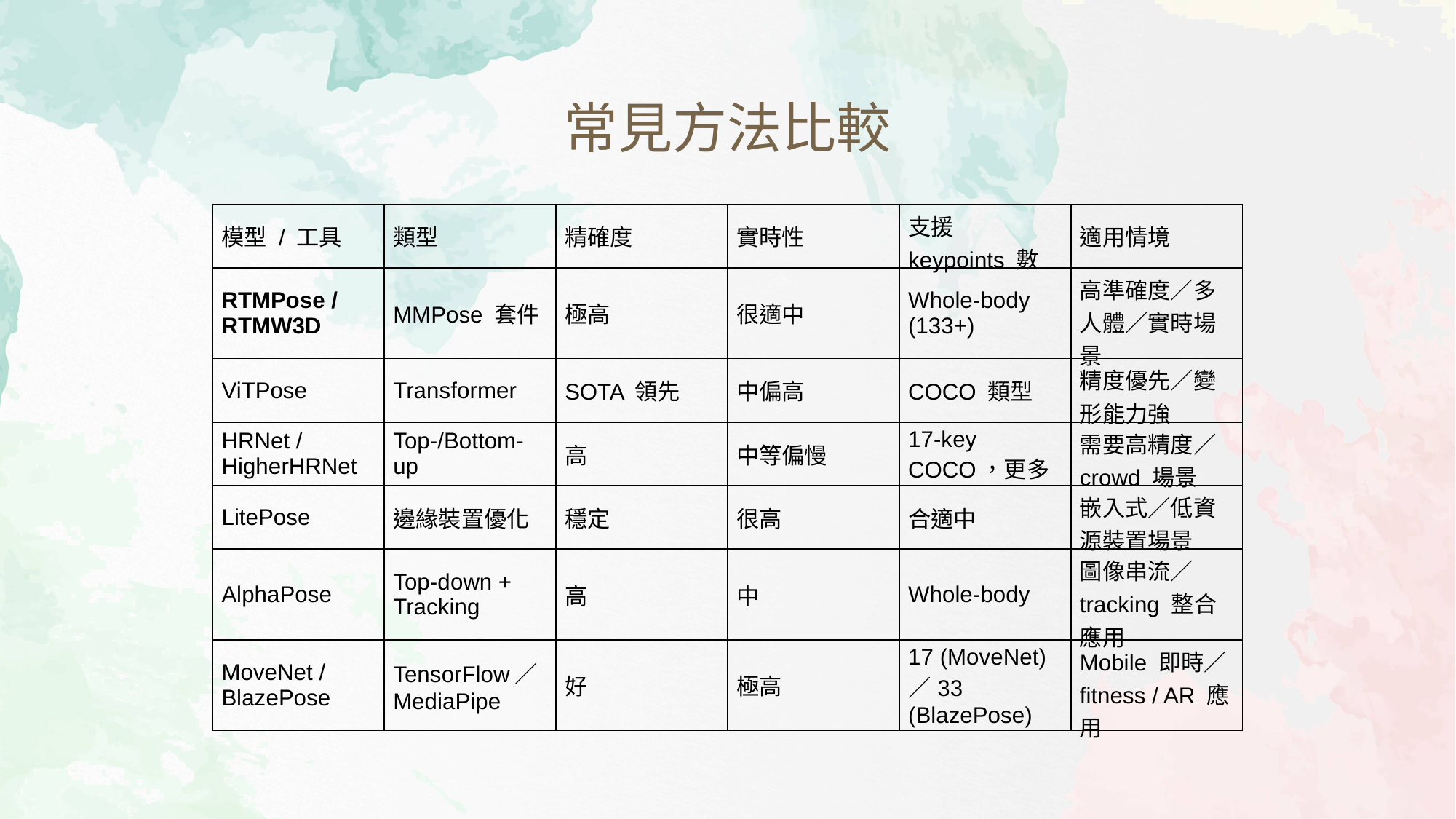

常見方法比較
| 模型 / 工具 | 類型 | 精確度 | 實時性 | 支援 keypoints 數 | 適用情境 |
| --- | --- | --- | --- | --- | --- |
| RTMPose / RTMW3D | MMPose 套件 | 極高 | 很適中 | Whole-body (133+) | 高準確度／多人體／實時場景 |
| ViTPose | Transformer | SOTA 領先 | 中偏高 | COCO 類型 | 精度優先／變形能力強 |
| HRNet / HigherHRNet | Top-/Bottom-up | 高 | 中等偏慢 | 17-key COCO，更多 | 需要高精度／crowd 場景 |
| LitePose | 邊緣裝置優化 | 穩定 | 很高 | 合適中 | 嵌入式／低資源裝置場景 |
| AlphaPose | Top-down + Tracking | 高 | 中 | Whole-body | 圖像串流／ tracking 整合應用 |
| MoveNet / BlazePose | TensorFlow／MediaPipe | 好 | 極高 | 17 (MoveNet)／33 (BlazePose) | Mobile 即時／fitness / AR 應用 |